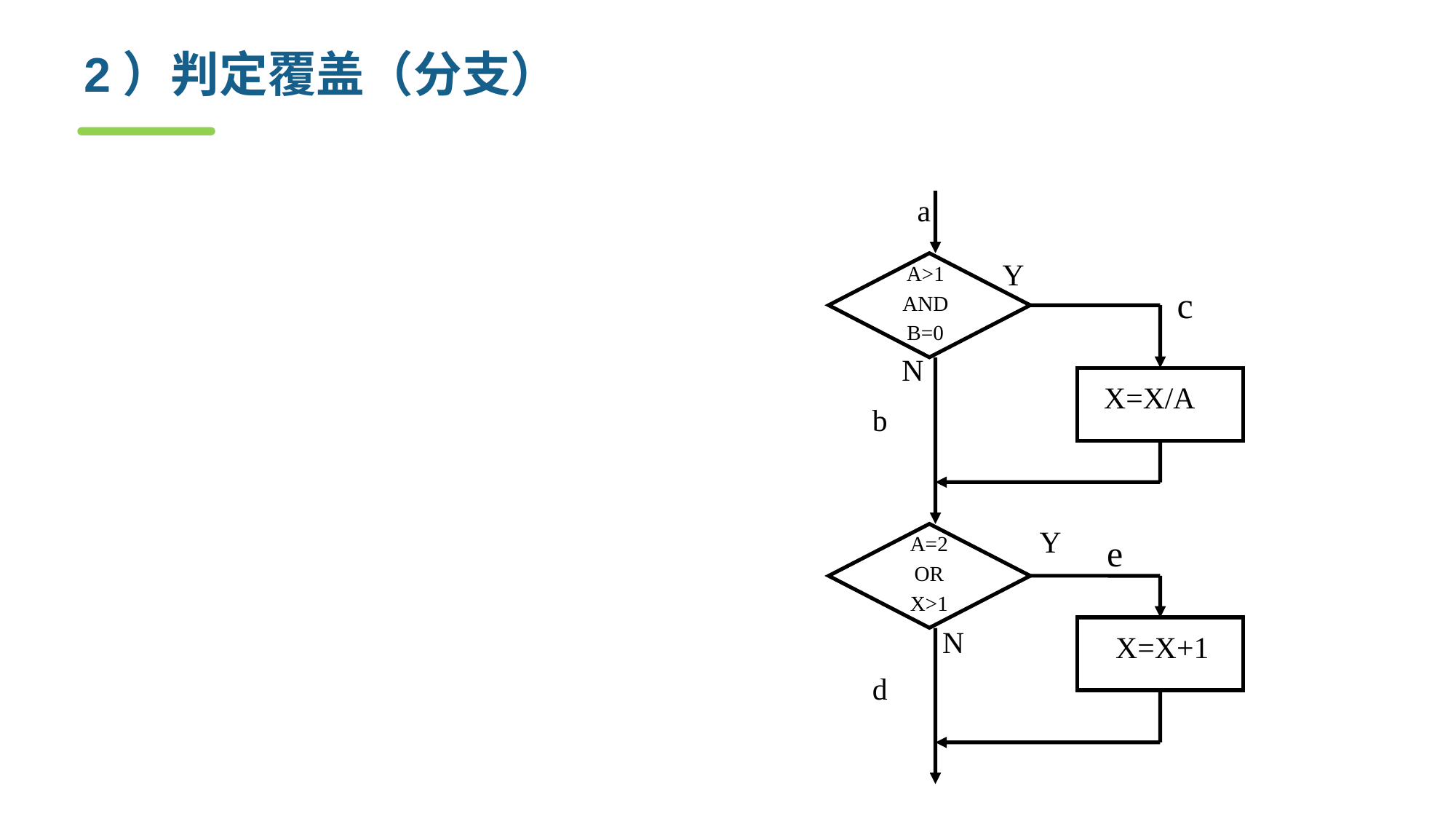

# 2）判定覆盖（分支）
使得程序中每一个分支至少被遍历一次
测试用例
    1. A=2, B=0, X=1
    （沿路径 ace）
    2. A=1, B=0, X=0
   （沿路径abd）
a

Y
c
N

X=X/A
b
Y
e
A=2
OR
X>1
N
X=X+1
d
A>1
AND
B=0
13